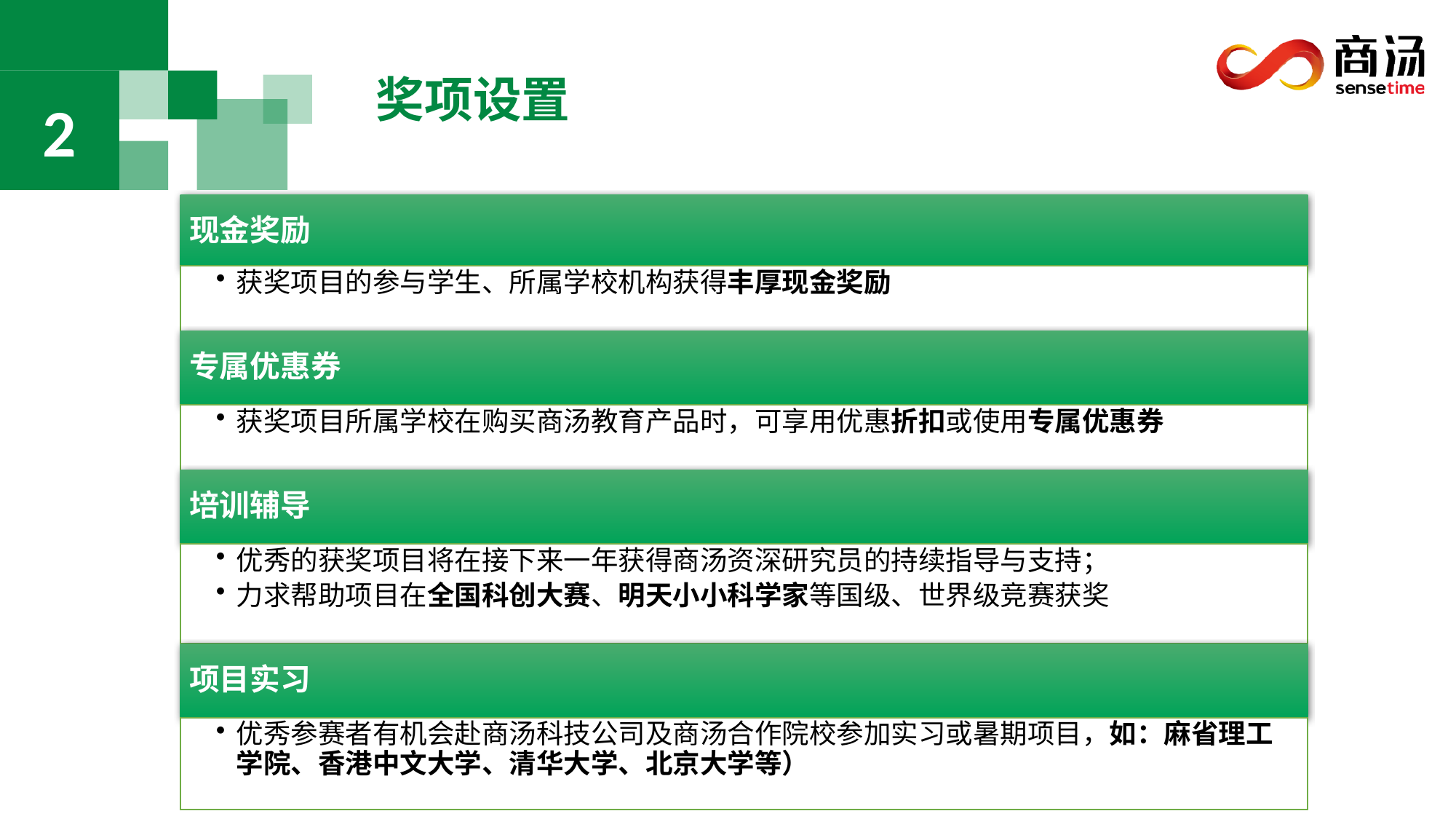

2
奖项设置

现金奖励
获奖项目的参与学生、所属学校机构获得丰厚现金奖励
专属优惠券
获奖项目所属学校在购买商汤教育产品时，可享用优惠折扣或使用专属优惠券
培训辅导
优秀的获奖项目将在接下来一年获得商汤资深研究员的持续指导与支持；
力求帮助项目在全国科创大赛、明天小小科学家等国级、世界级竞赛获奖
项目实习
优秀参赛者有机会赴商汤科技公司及商汤合作院校参加实习或暑期项目，如：麻省理工学院、香港中文大学、清华大学、北京大学等）